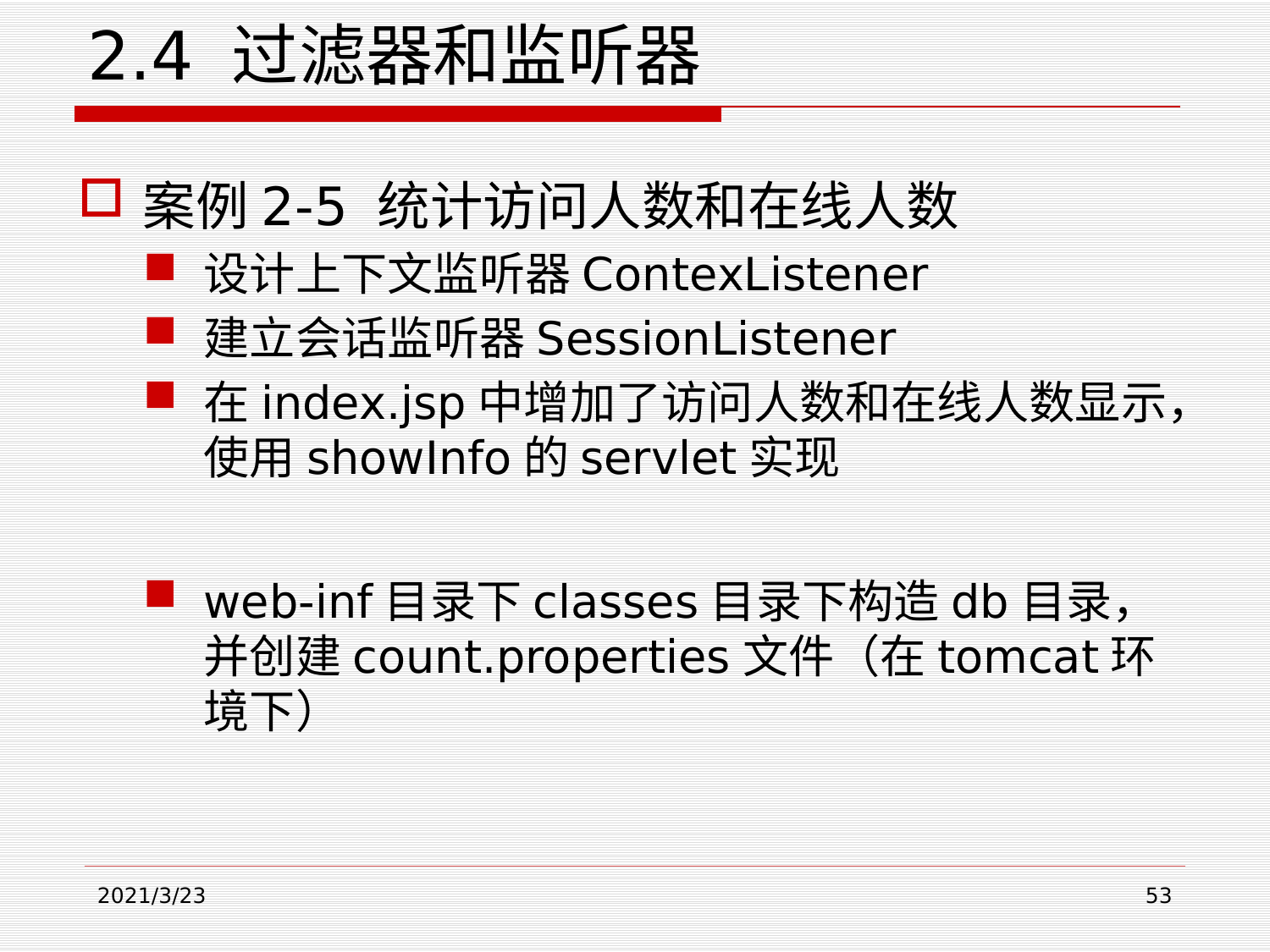

2.4 过滤器和监听器
案例2-5 统计访问人数和在线人数
设计上下文监听器ContexListener
建立会话监听器SessionListener
在index.jsp中增加了访问人数和在线人数显示，使用showInfo的servlet实现

web-inf目录下classes目录下构造db目录，并创建count.properties文件（在tomcat环境下）

2021/3/23
53